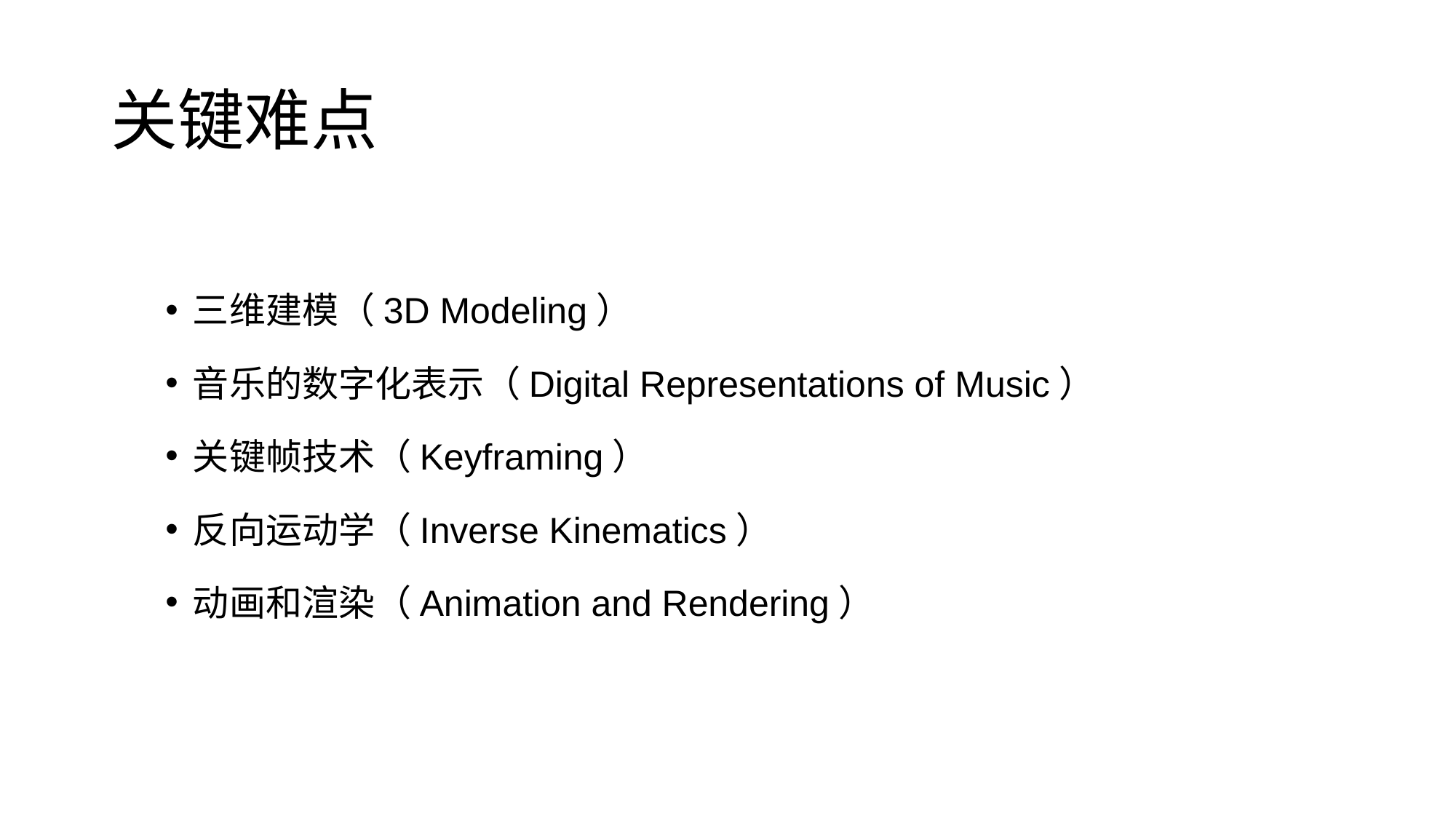

# 关键难点
三维建模（3D Modeling）
音乐的数字化表示（Digital Representations of Music）
关键帧技术（Keyframing）
反向运动学（Inverse Kinematics）
动画和渲染（Animation and Rendering）